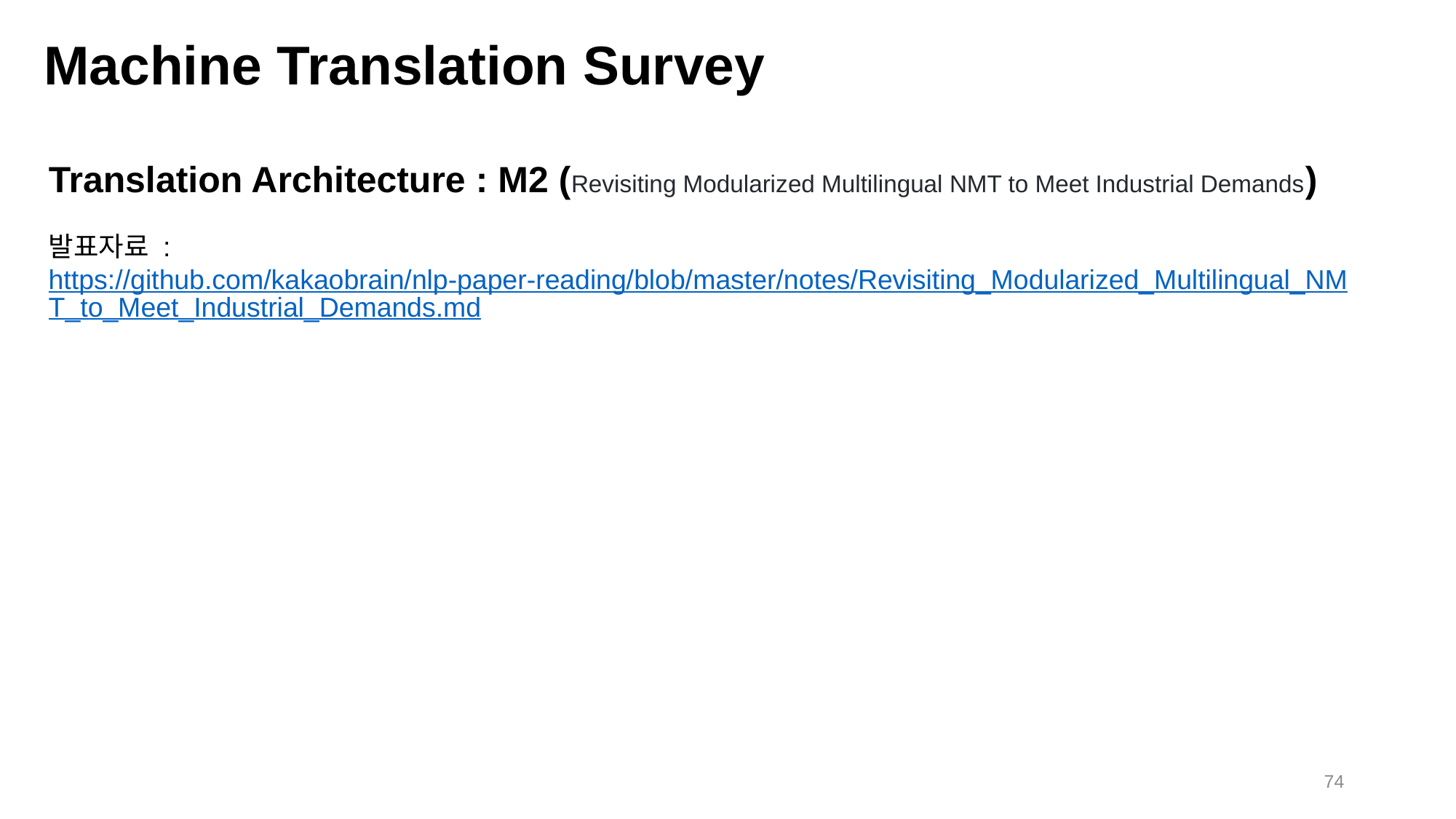

# Machine Translation Survey
Translation Architecture : M2 (Revisiting Modularized Multilingual NMT to Meet Industrial Demands)

발표자료 :
https://github.com/kakaobrain/nlp-paper-reading/blob/master/notes/Revisiting_Modularized_Multilingual_NMT_to_Meet_Industrial_Demands.md
74